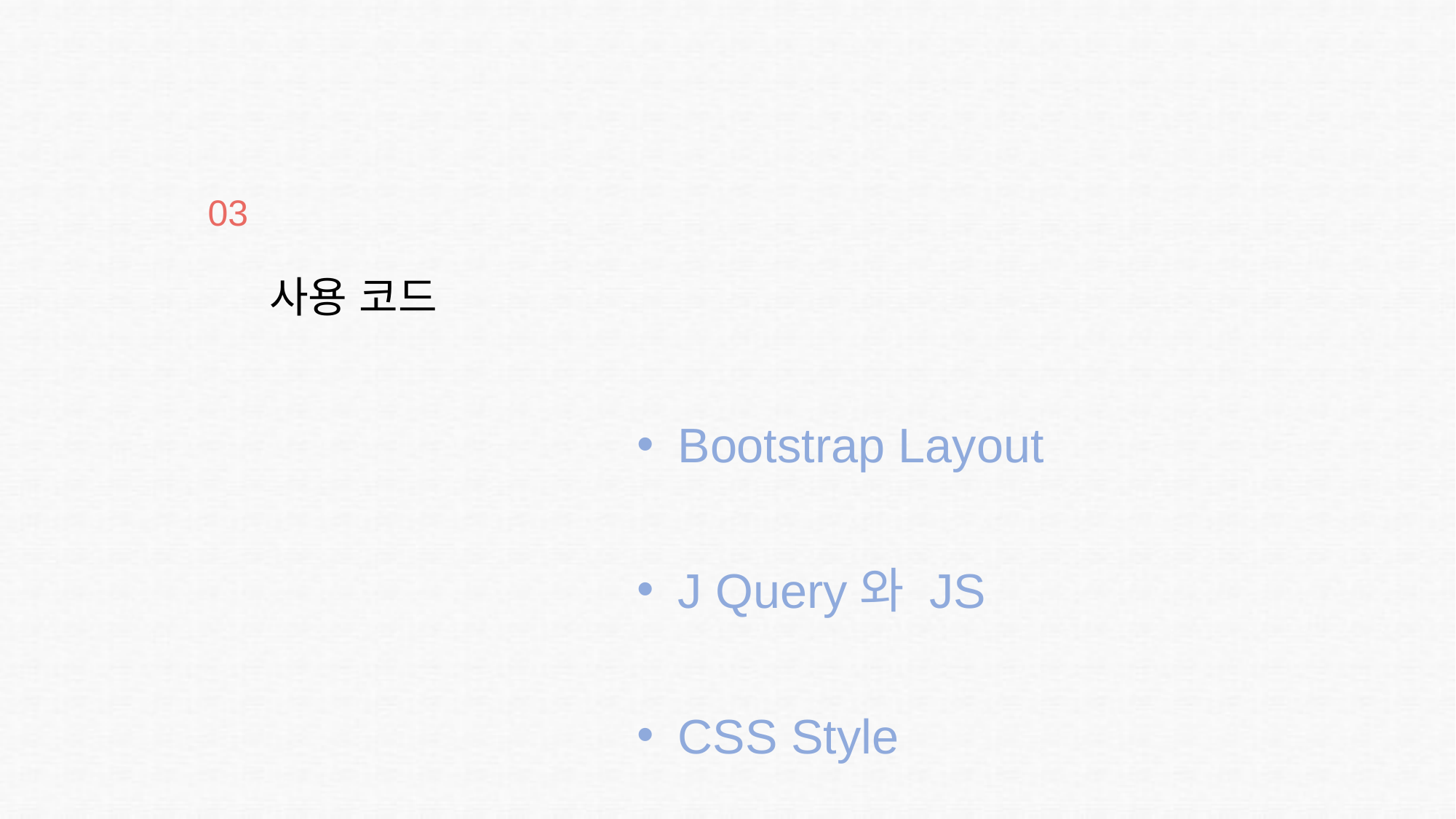

03
사용 코드
Bootstrap Layout
J Query와 JS
CSS Style